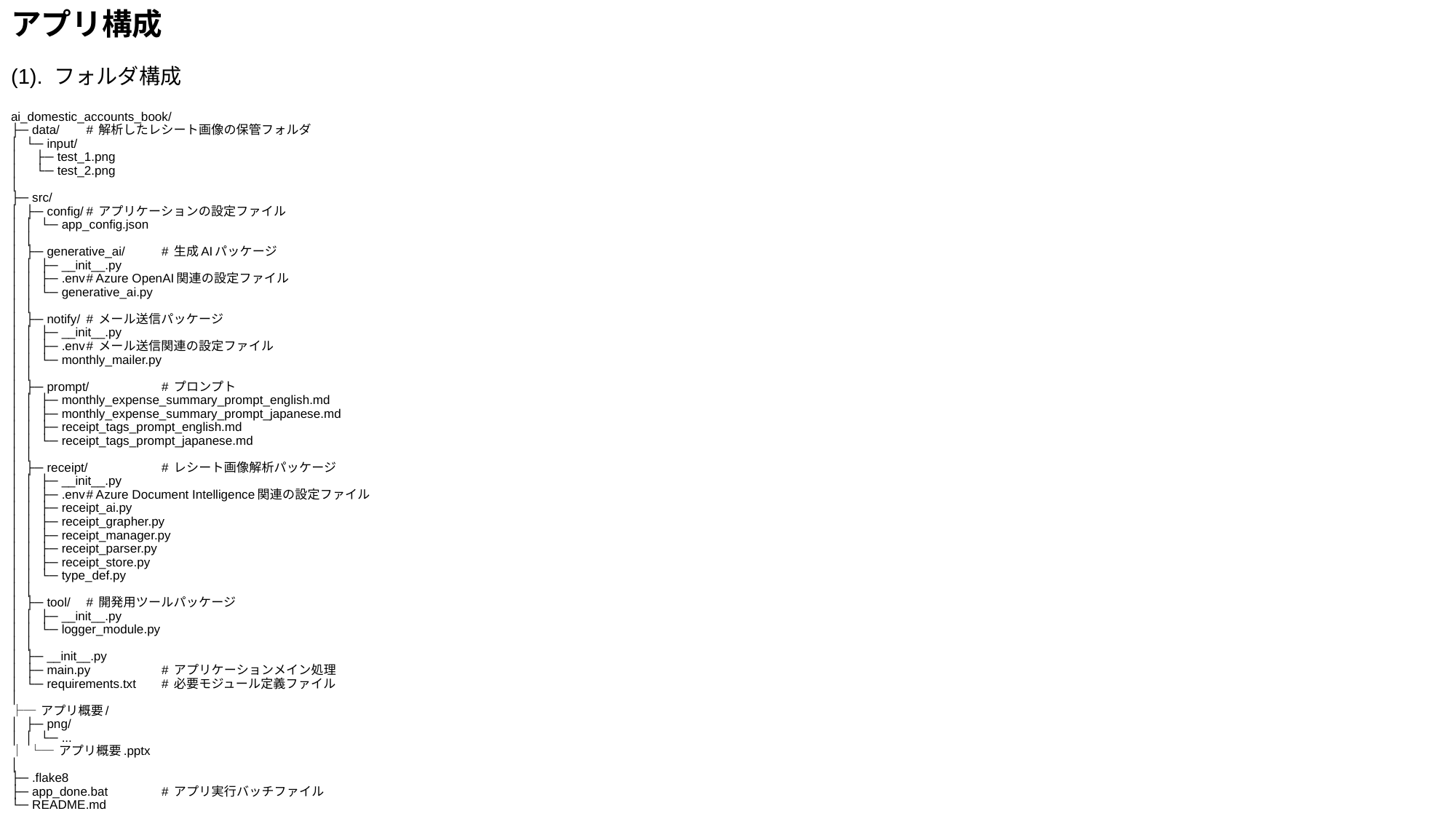

# アプリ構成
(1). フォルダ構成
ai_domestic_accounts_book/
├─ data/					# 解析したレシート画像の保管フォルダ
│  └─ input/
│     ├─ test_1.png
│     └─ test_2.png
│
├─ src/
│  ├─ config/					# アプリケーションの設定ファイル
│  │  └─ app_config.json
│  │
│  ├─ generative_ai/				# 生成AIパッケージ
│  │  ├─ __init__.py
│  │  ├─ .env					# Azure OpenAI関連の設定ファイル
│  │  └─ generative_ai.py
│  │
│  ├─ notify/					# メール送信パッケージ
│  │  ├─ __init__.py
│  │  ├─ .env					# メール送信関連の設定ファイル
│  │  └─ monthly_mailer.py
│  │
│  ├─ prompt/				# プロンプト
│  │  ├─ monthly_expense_summary_prompt_english.md
│  │  ├─ monthly_expense_summary_prompt_japanese.md
│  │  ├─ receipt_tags_prompt_english.md
│  │  └─ receipt_tags_prompt_japanese.md
│  │
│  ├─ receipt/				# レシート画像解析パッケージ
│  │  ├─ __init__.py
│  │  ├─ .env					# Azure Document Intelligence関連の設定ファイル
│  │  ├─ receipt_ai.py
│  │  ├─ receipt_grapher.py
│  │  ├─ receipt_manager.py
│  │  ├─ receipt_parser.py
│  │  ├─ receipt_store.py
│  │  └─ type_def.py
│  │
│  ├─ tool/					# 開発用ツールパッケージ
│  │  ├─ __init__.py
│  │  └─ logger_module.py
│  │
│  ├─ __init__.py
│  ├─ main.py					# アプリケーションメイン処理
│  └─ requirements.txt				# 必要モジュール定義ファイル
│
├─ アプリ概要/
│  ├─ png/
│  │  └─ ...
│  └─ アプリ概要.pptx
│
├─ .flake8
├─ app_done.bat				# アプリ実行バッチファイル
└─ README.md